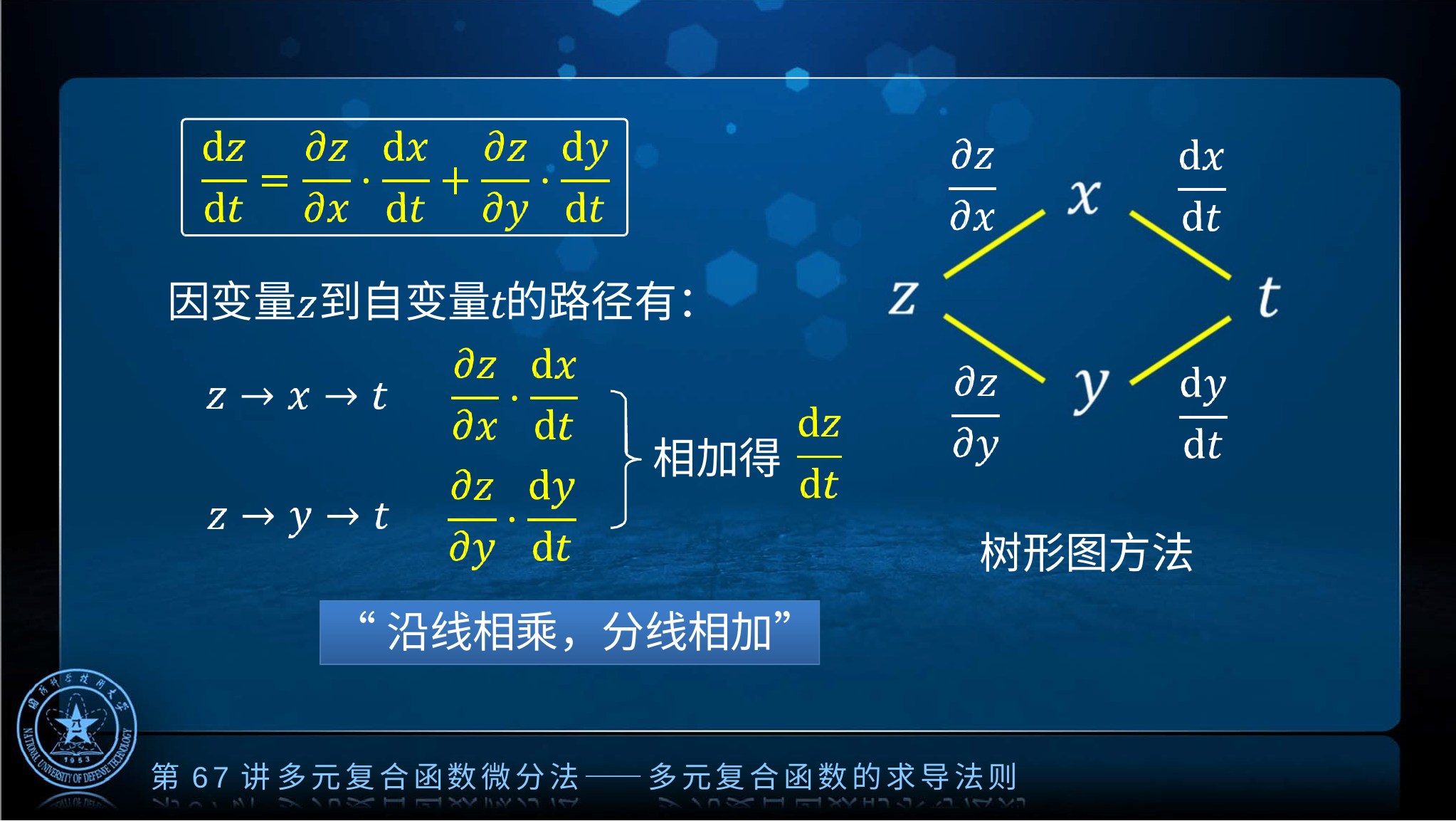

# 因变量	到自变量 的路径有：

相加得
树形图方法
“沿线相乘，分线相加”

第67讲	多元复合函数微分法——多元复合函数的求导法则